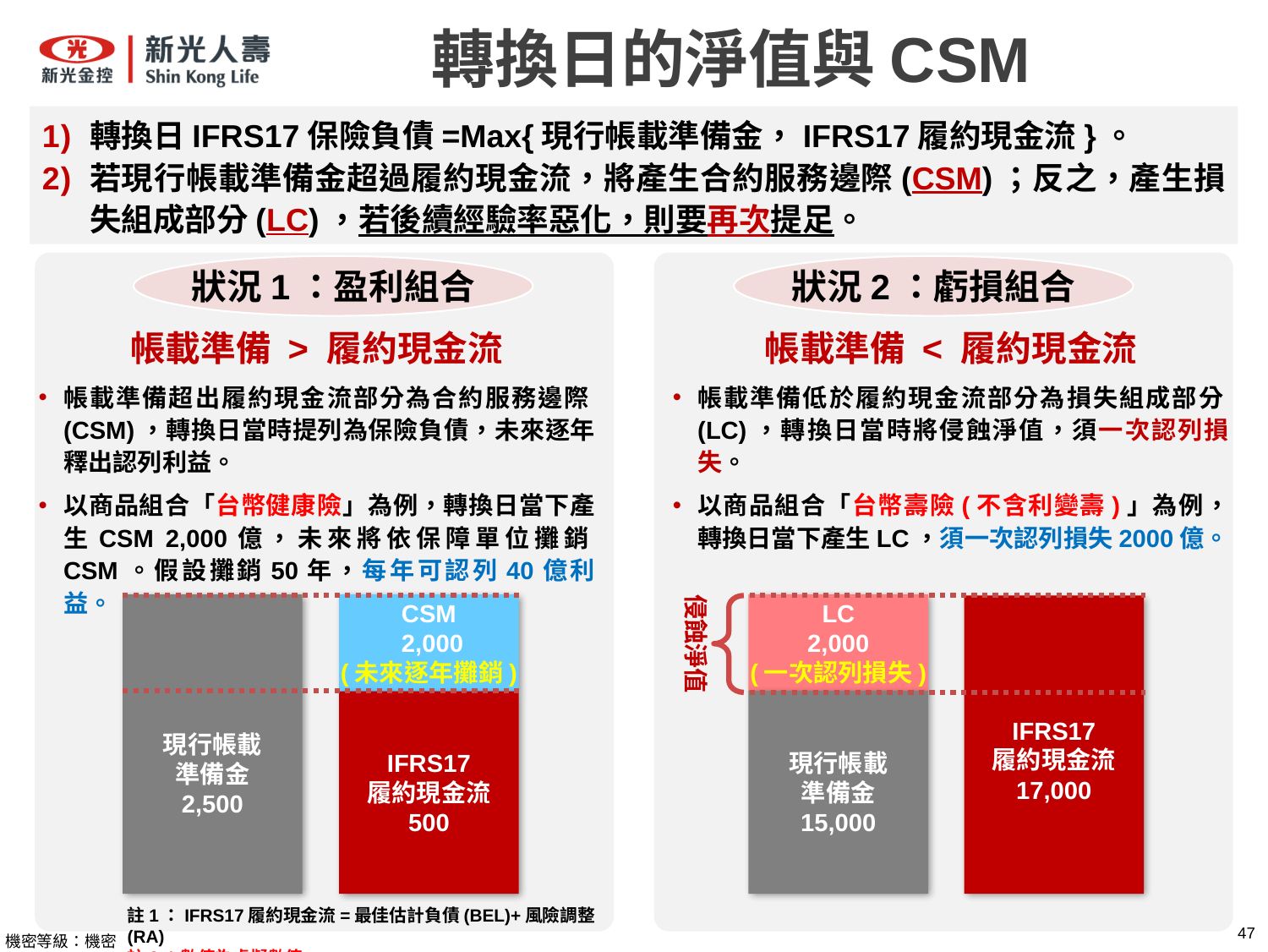

轉換日的淨值與CSM
轉換日IFRS17保險負債=Max{現行帳載準備金，IFRS17履約現金流}。
若現行帳載準備金超過履約現金流，將產生合約服務邊際(CSM)；反之，產生損失組成部分(LC)，若後續經驗率惡化，則要再次提足。

狀況1：盈利組合
狀況2：虧損組合
帳載準備 > 履約現金流
帳載準備超出履約現金流部分為合約服務邊際(CSM)，轉換日當時提列為保險負債，未來逐年釋出認列利益。
以商品組合「台幣健康險」為例，轉換日當下產生CSM 2,000億，未來將依保障單位攤銷CSM。假設攤銷50年，每年可認列40億利益。
帳載準備 < 履約現金流
帳載準備低於履約現金流部分為損失組成部分(LC)，轉換日當時將侵蝕淨值，須一次認列損失。
以商品組合「台幣壽險(不含利變壽)」為例，轉換日當下產生LC，須一次認列損失2000億。
侵蝕淨值

現行帳載
準備金
2,500
CSM
 2,000
(未來逐年攤銷)
LC
2,000
(一次認列損失)

IFRS17
履約現金流
17,000

現行帳載
準備金
15,000
IFRS17
履約現金流
500
註1：IFRS17履約現金流=最佳估計負債(BEL)+風險調整(RA)
註2：數值為虛擬數值